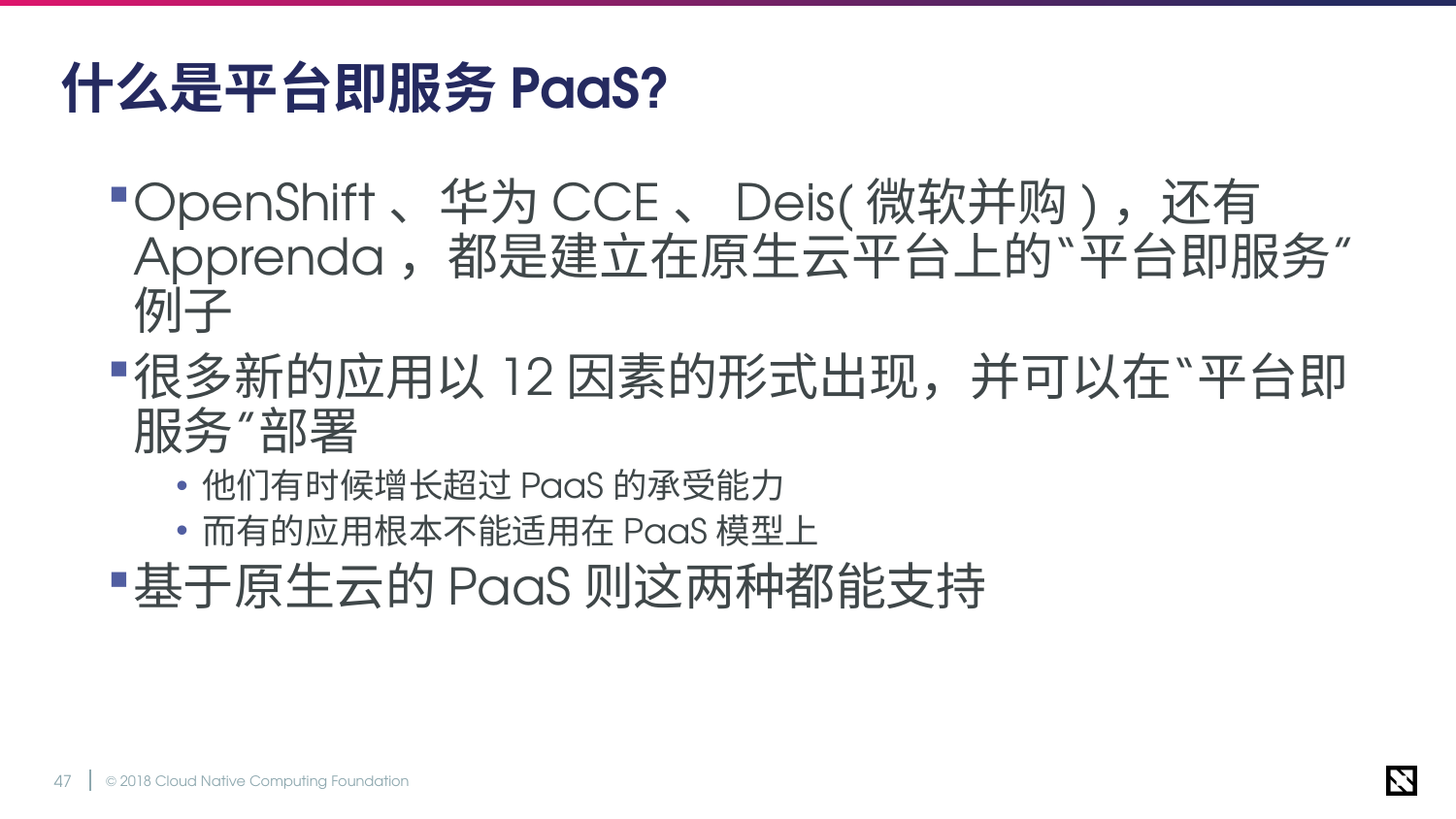

# 什么是平台即服务PaaS?
OpenShift、华为CCE、Deis(微软并购)，还有Apprenda，都是建立在原生云平台上的“平台即服务”例子
很多新的应用以12因素的形式出现，并可以在“平台即服务”部署
他们有时候增长超过PaaS的承受能力
而有的应用根本不能适用在PaaS模型上
基于原生云的PaaS则这两种都能支持